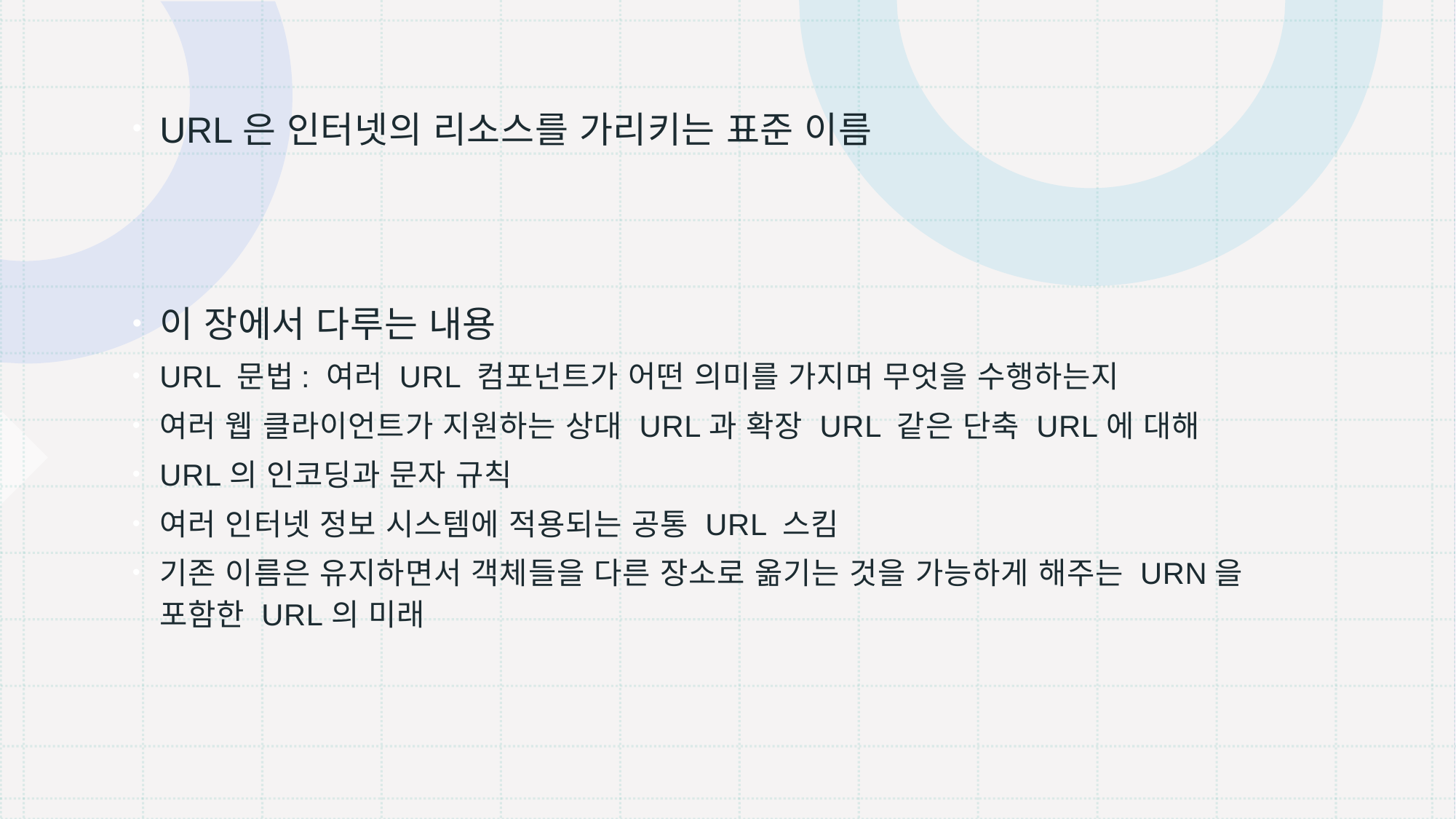

URL은 인터넷의 리소스를 가리키는 표준 이름

이 장에서 다루는 내용
URL 문법: 여러 URL 컴포넌트가 어떤 의미를 가지며 무엇을 수행하는지
여러 웹 클라이언트가 지원하는 상대 URL과 확장 URL 같은 단축 URL에 대해
URL의 인코딩과 문자 규칙
여러 인터넷 정보 시스템에 적용되는 공통 URL 스킴
기존 이름은 유지하면서 객체들을 다른 장소로 옮기는 것을 가능하게 해주는 URN을 포함한 URL의 미래